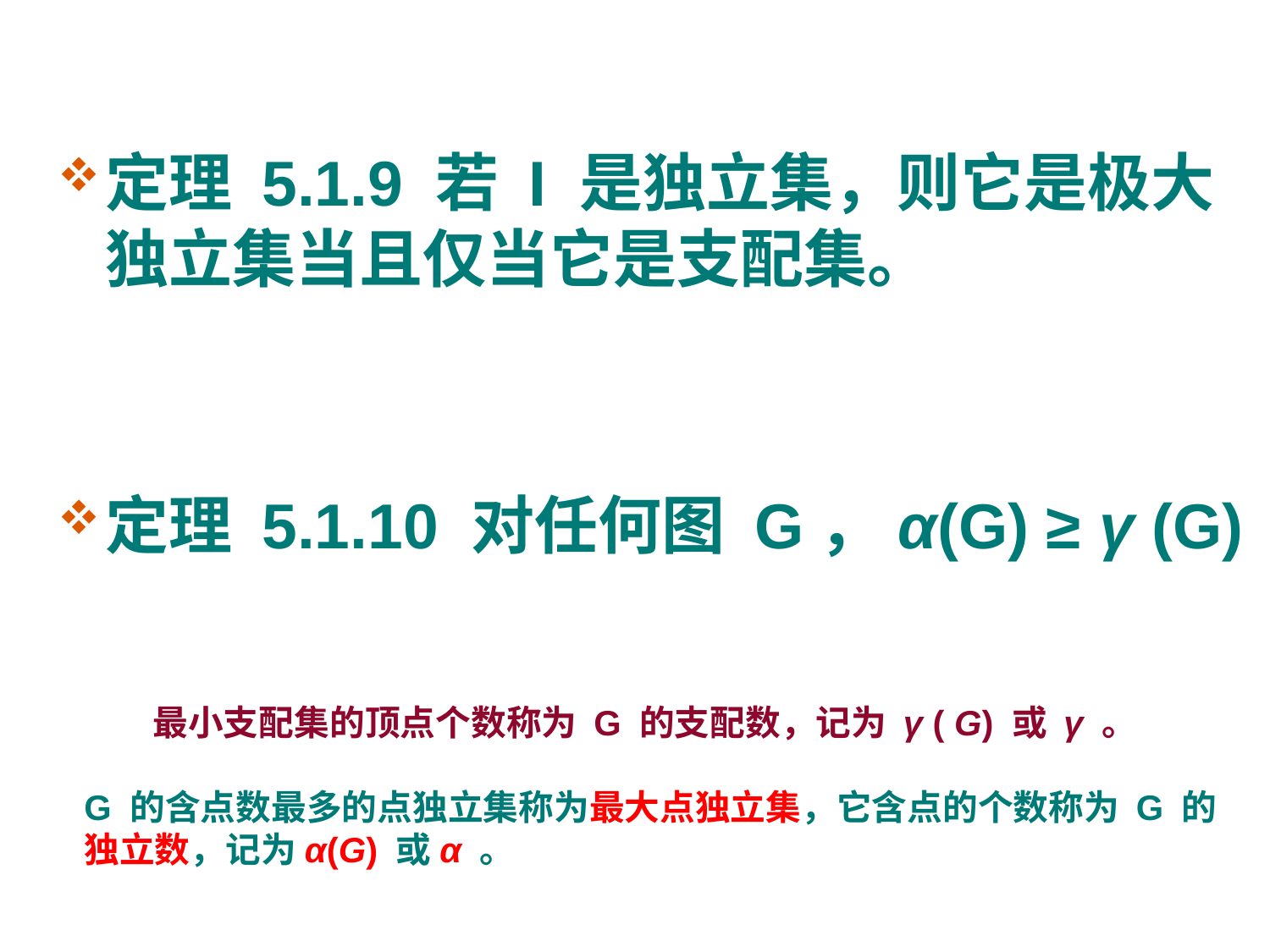

#
定理 5.1.9 若 I 是独立集，则它是极大独立集当且仅当它是支配集。

定理 5.1.10 对任何图 G，α(G) ≥ γ (G)

最小支配集的顶点个数称为 G 的支配数，记为 γ ( G) 或 γ 。
G 的含点数最多的点独立集称为最大点独立集，它含点的个数称为 G 的独立数，记为α(G) 或α 。